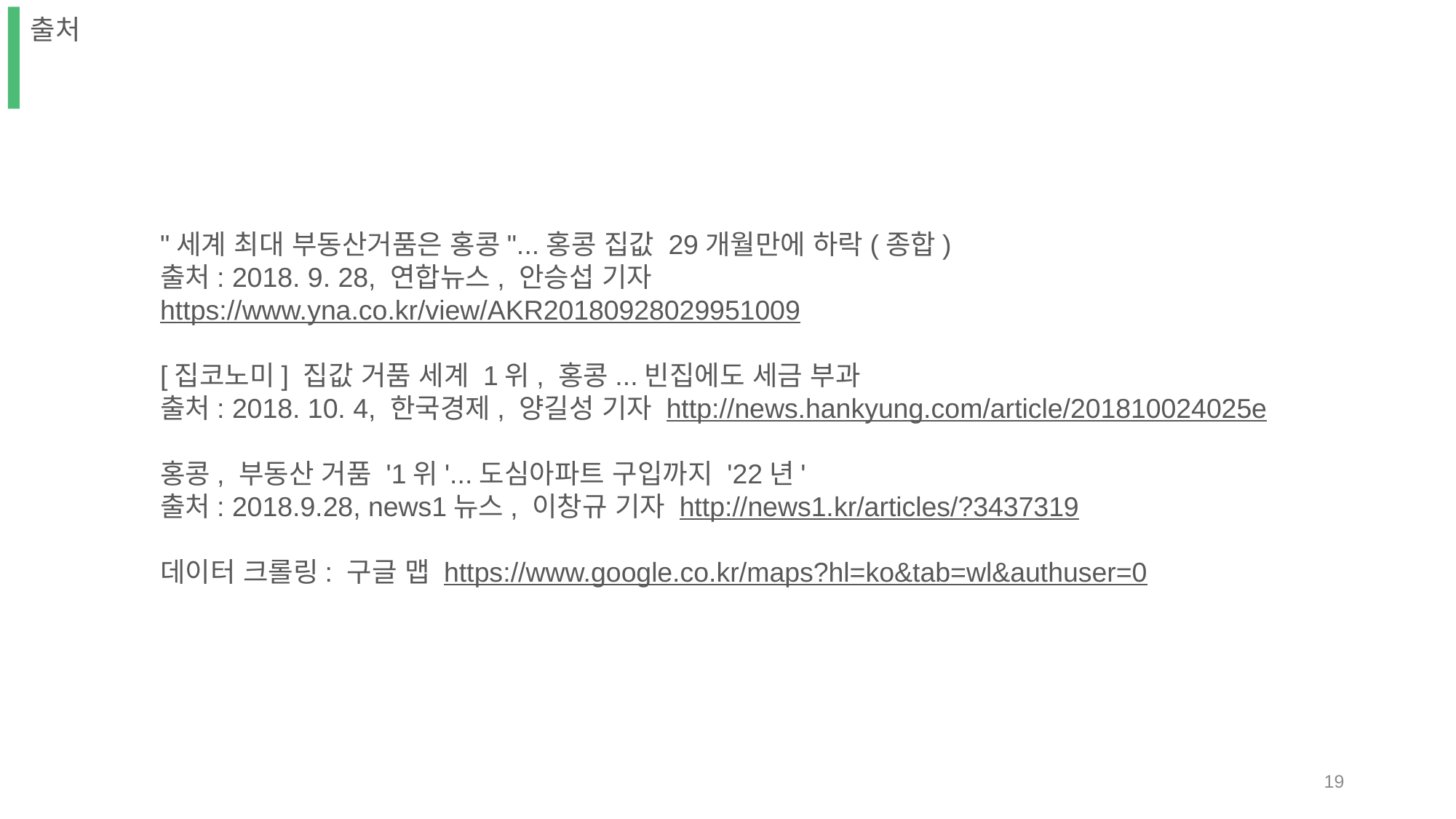

출처
"세계 최대 부동산거품은 홍콩"...홍콩 집값 29개월만에 하락(종합)
출처: 2018. 9. 28, 연합뉴스, 안승섭 기자 https://www.yna.co.kr/view/AKR20180928029951009

[집코노미] 집값 거품 세계 1위, 홍콩...빈집에도 세금 부과
출처: 2018. 10. 4, 한국경제, 양길성 기자 http://news.hankyung.com/article/201810024025e

홍콩, 부동산 거품 '1위'...도심아파트 구입까지 '22년'
출처: 2018.9.28, news1뉴스, 이창규 기자 http://news1.kr/articles/?3437319

데이터 크롤링: 구글 맵 https://www.google.co.kr/maps?hl=ko&tab=wl&authuser=0

19